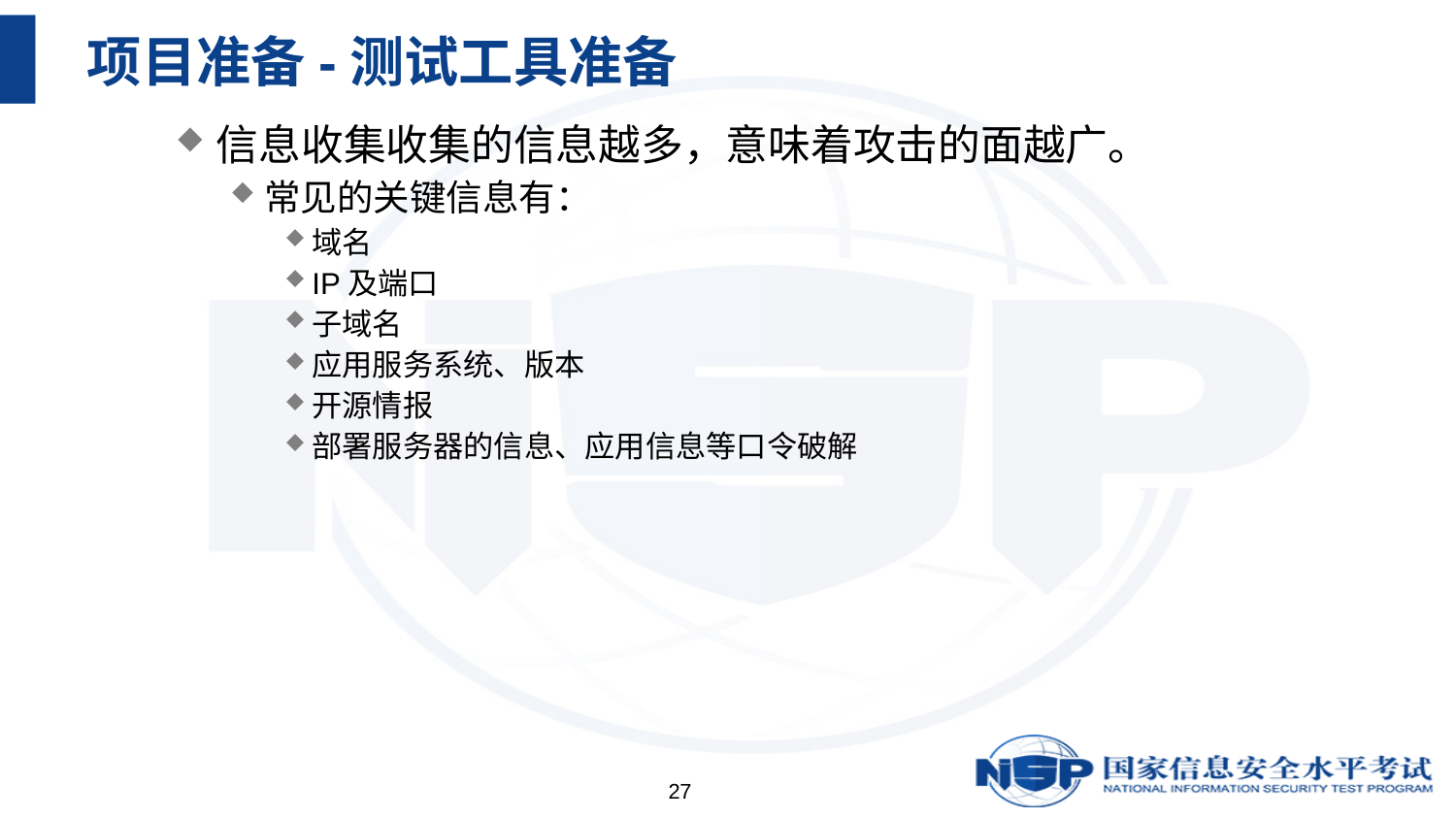

# 项目准备-测试工具准备
信息收集收集的信息越多，意味着攻击的面越广。
常见的关键信息有：
域名
IP及端口
子域名
应用服务系统、版本
开源情报
部署服务器的信息、应用信息等口令破解